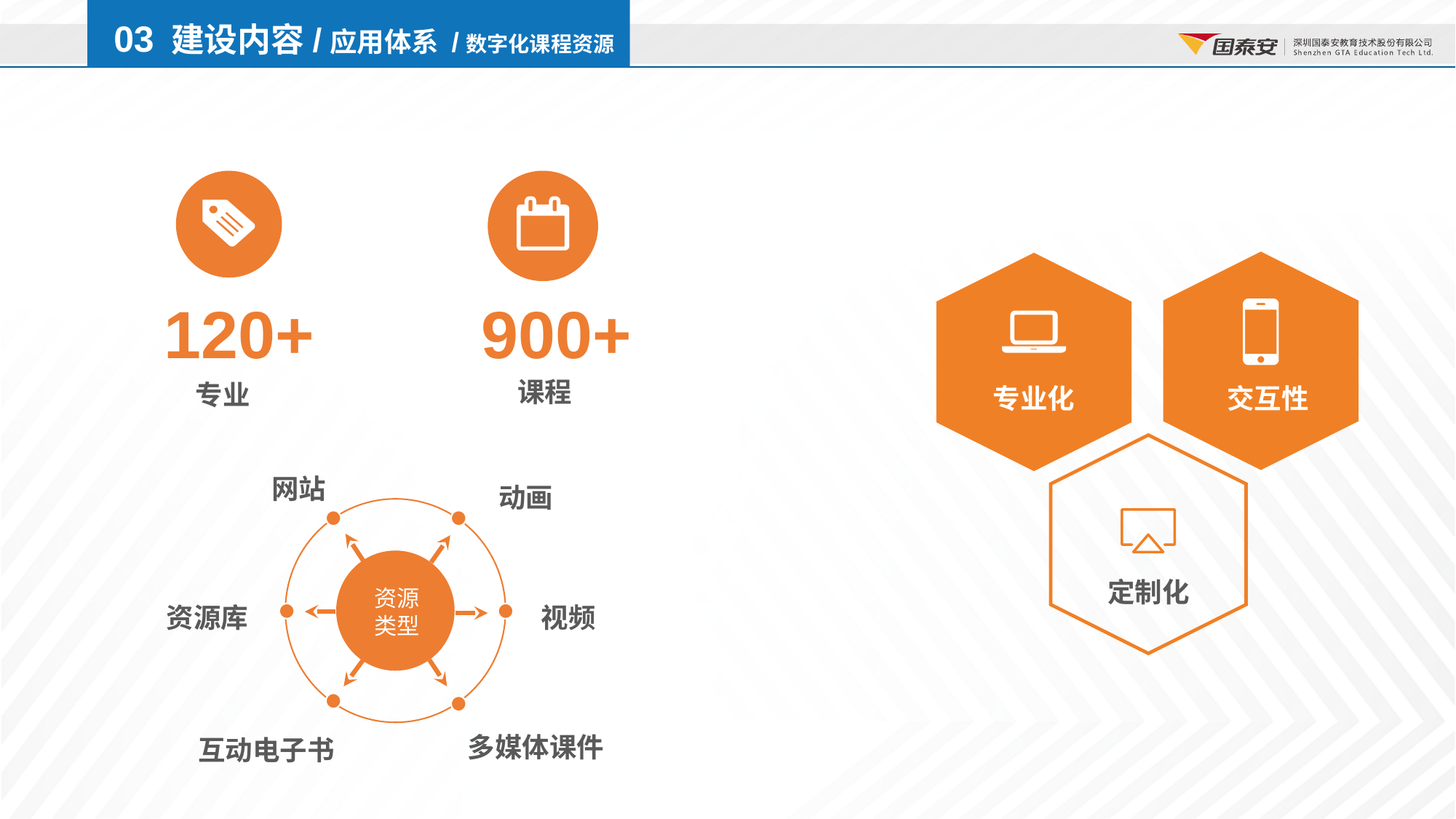

03 建设内容/应用体系 /数字化课程资源

120+
900+

课程
专业
专业化
交互性

网站
动画

资源类型
定制化
资源库
视频
多媒体课件
互动电子书